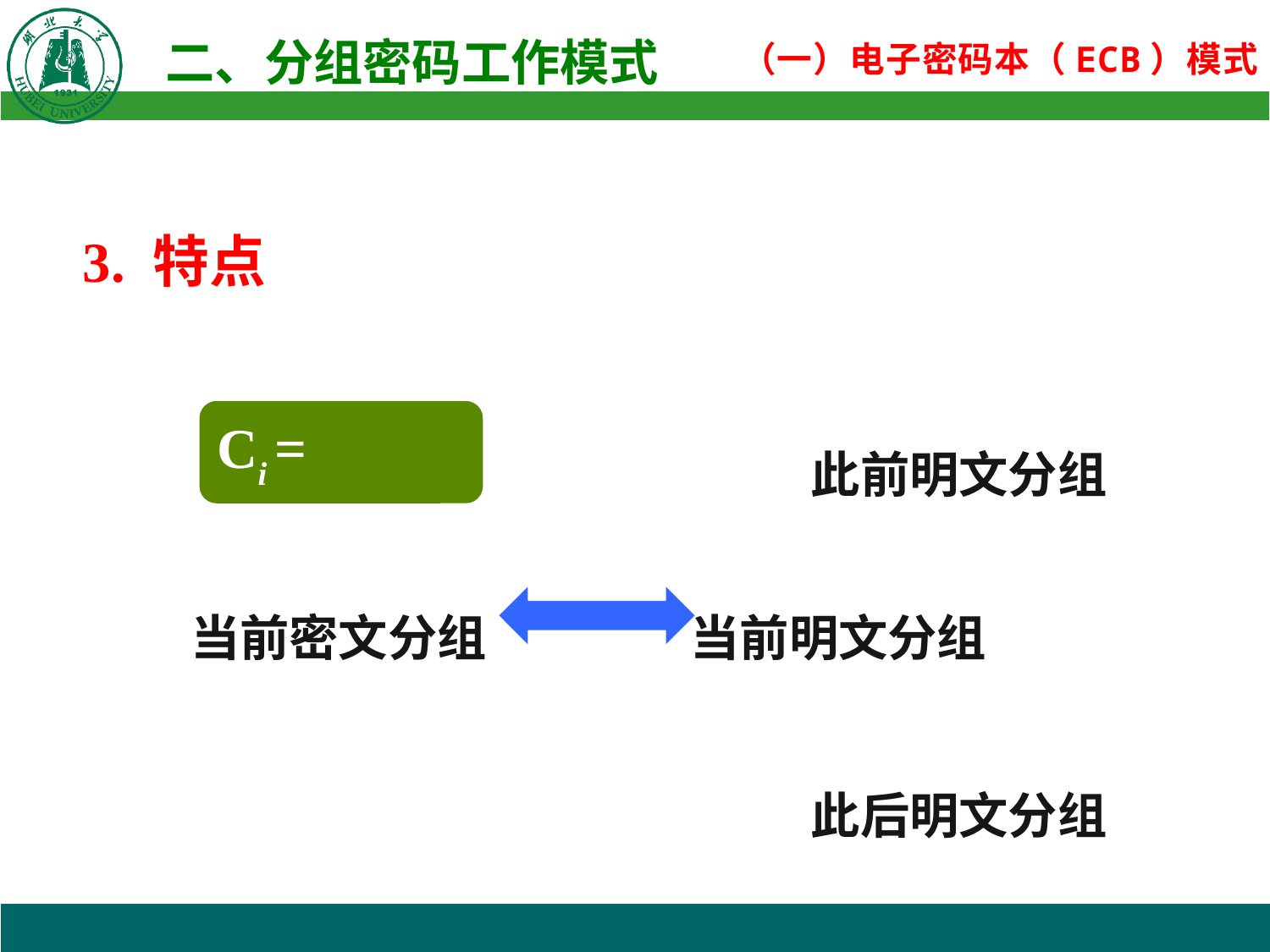

3. 特点

				                     此前明文分组

   当前密文分组		当前明文分组

		    		                     此后明文分组
Ci = EK(Pi)